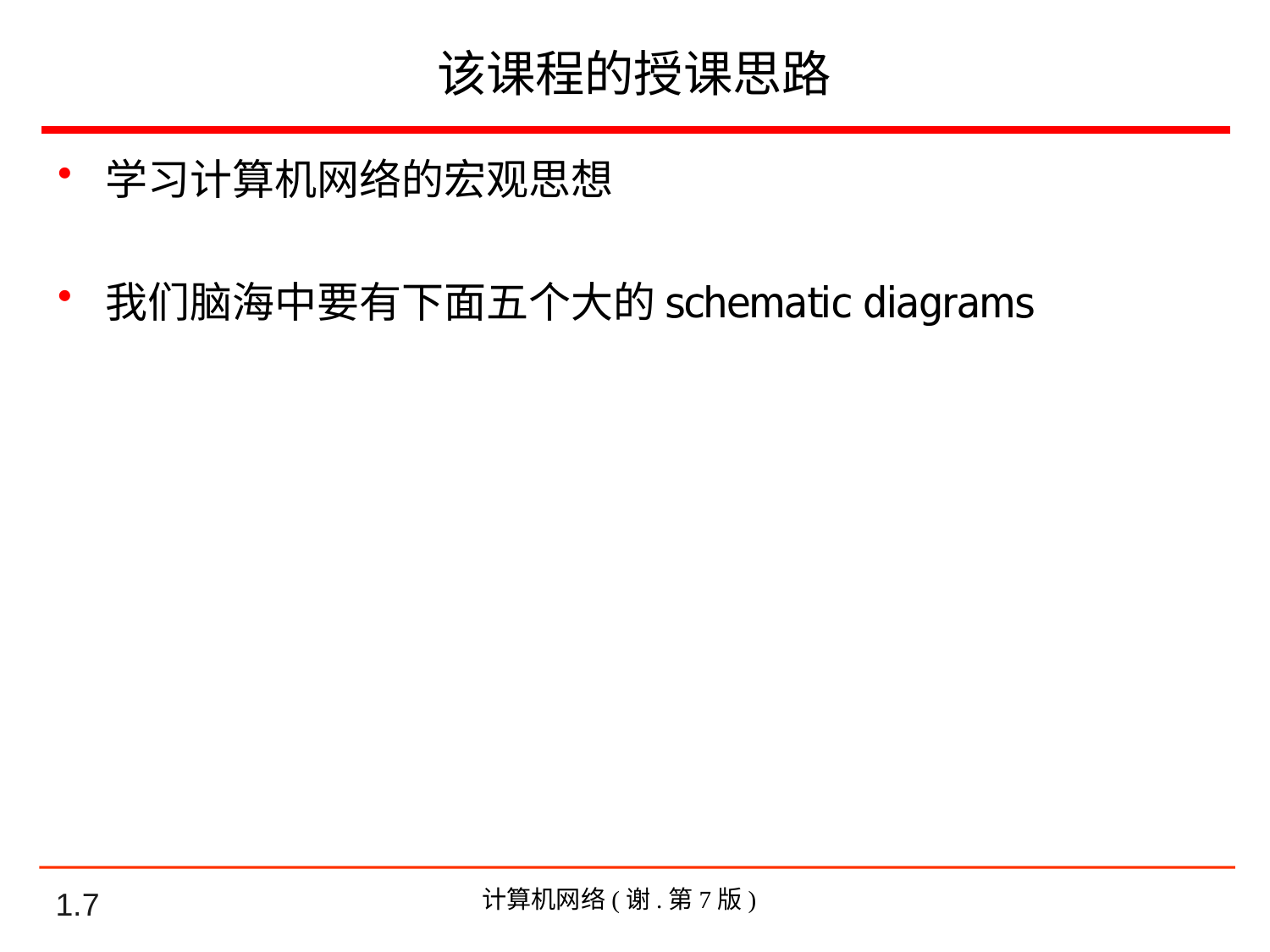

该课程的授课思路
学习计算机网络的宏观思想

我们脑海中要有下面五个大的schematic diagrams